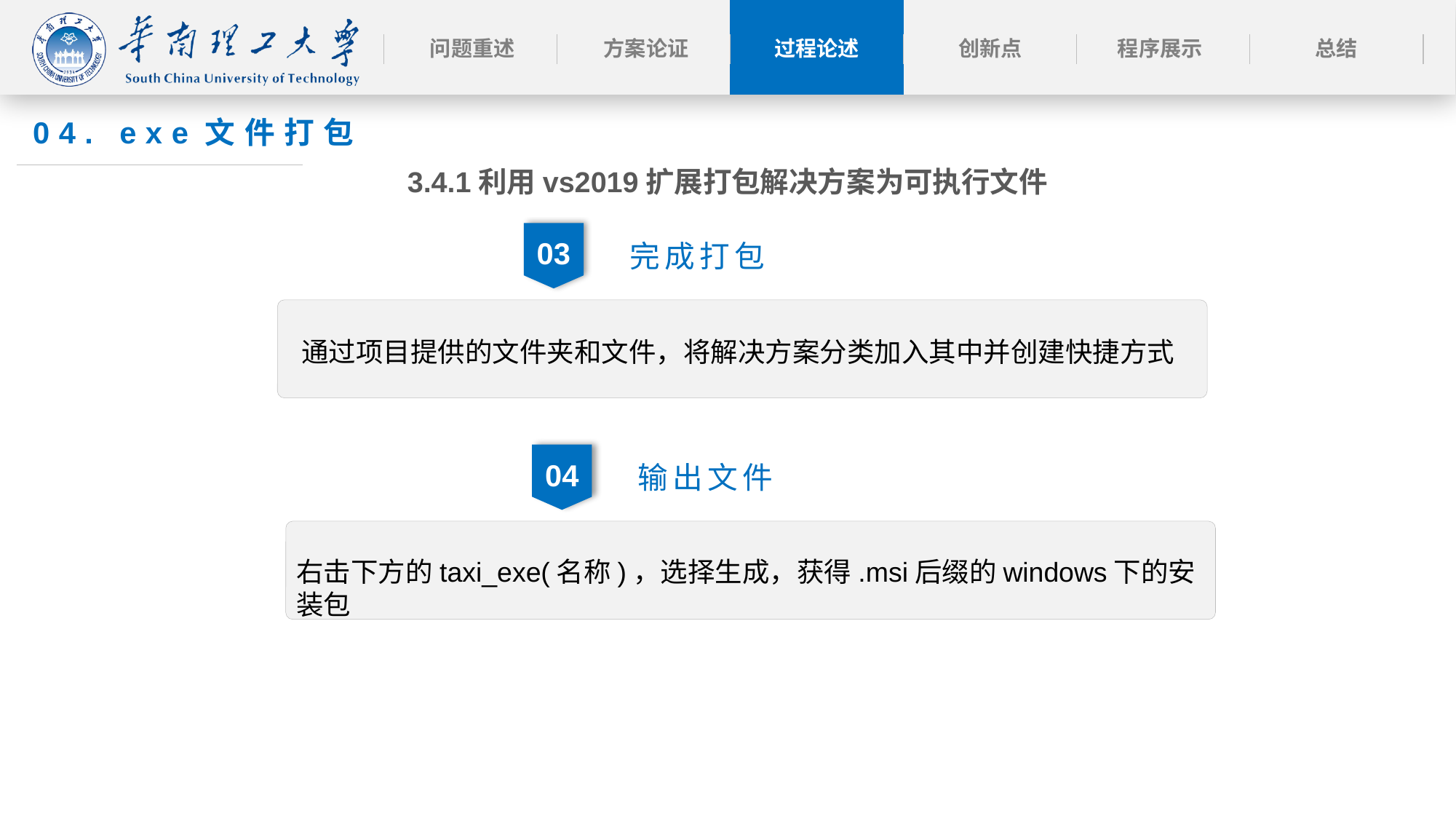

04. exe文件打包
3.4.1利用vs2019扩展打包解决方案为可执行文件

完成打包
03

通过项目提供的文件夹和文件，将解决方案分类加入其中并创建快捷方式

输出文件
04
01

右击下方的taxi_exe(名称)，选择生成，获得.msi后缀的windows下的安装包